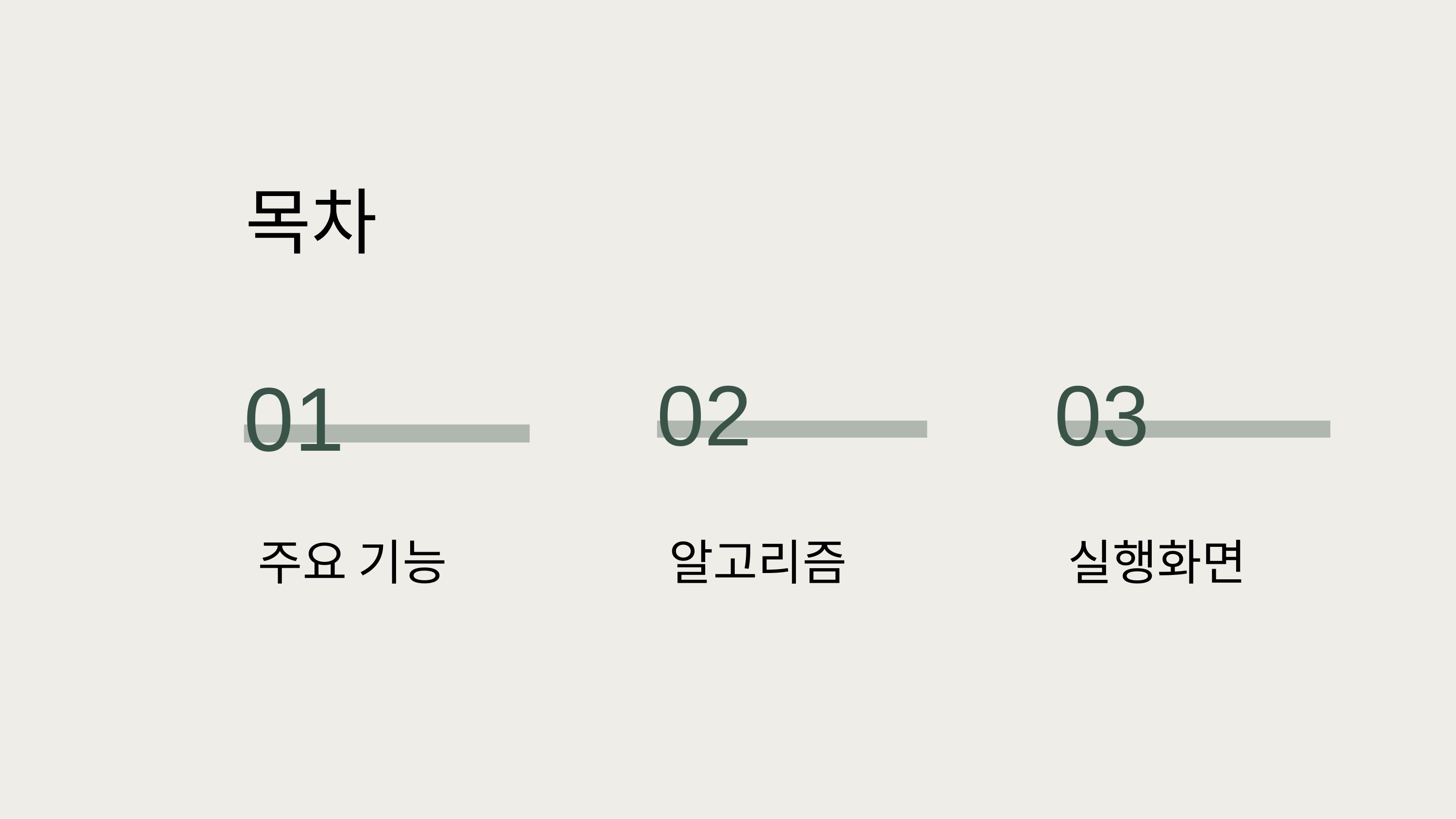

목차
01

주요 기능
02

알고리즘
03

실행화면